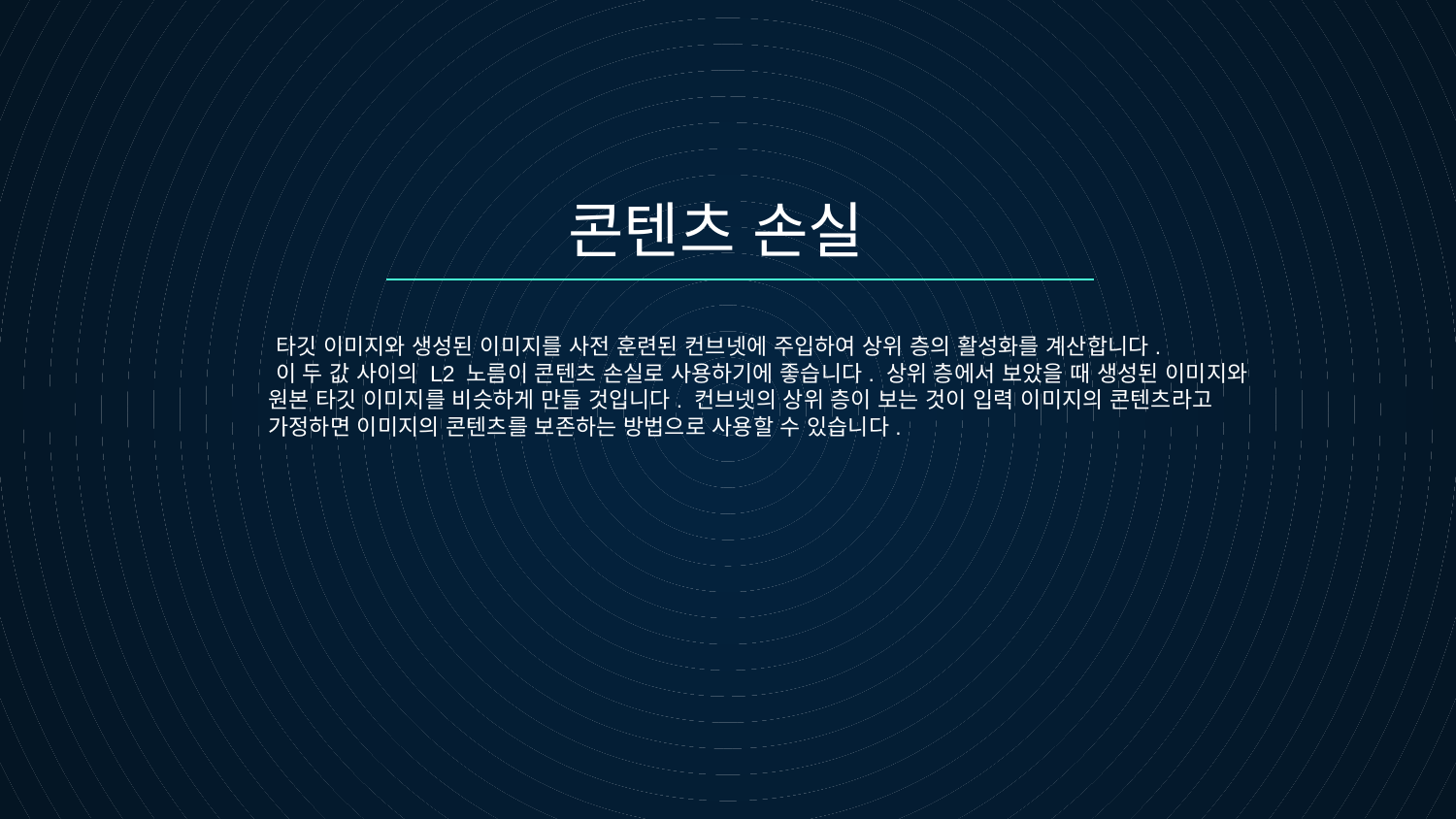

# 콘텐츠 손실
         타깃 이미지와 생성된 이미지를 사전 훈련된 컨브넷에 주입하여 상위 층의 활성화를 계산합니다.
         이 두 값 사이의 L2 노름이 콘텐츠 손실로 사용하기에 좋습니다. 상위 층에서 보았을 때 생성된 이미지와 원본 타깃 이미지를 비슷하게 만들 것입니다. 컨브넷의 상위 층이 보는 것이 입력 이미지의 콘텐츠라고 가정하면 이미지의 콘텐츠를 보존하는 방법으로 사용할 수 있습니다.